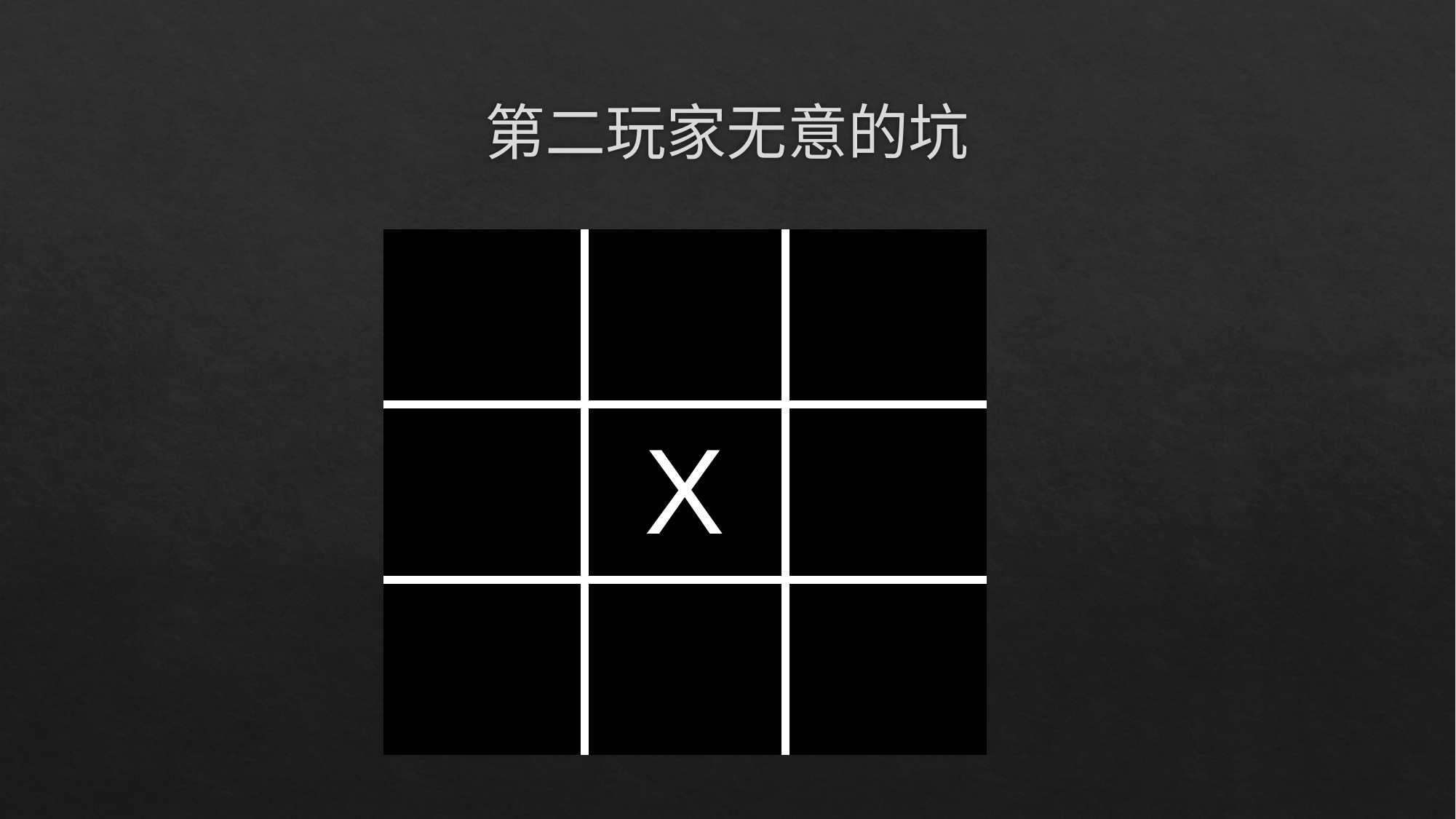

# 第二玩家无意的坑
|  |  |  |
| --- | --- | --- |
|  | X |  |
|  |  |  |